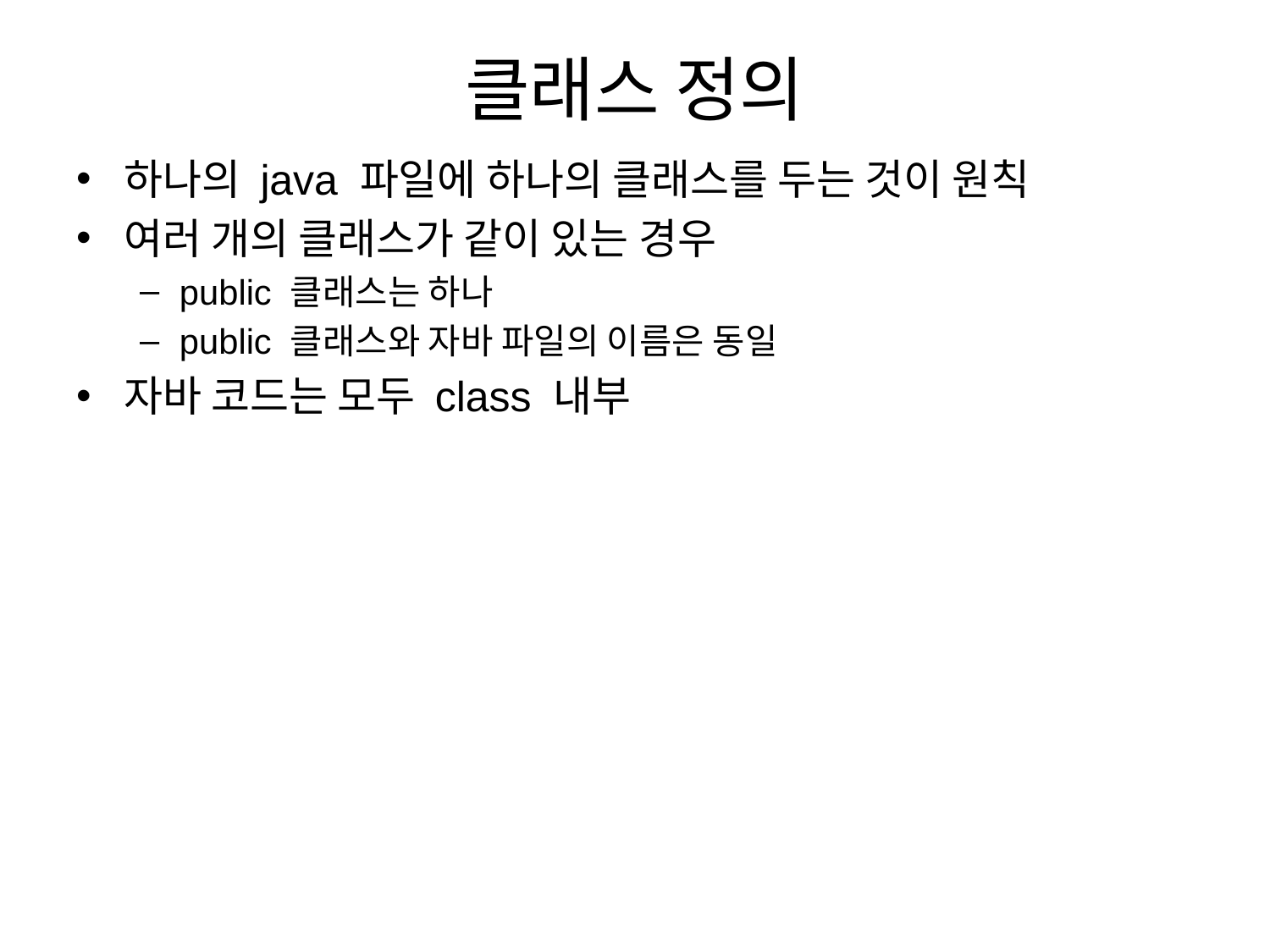

# 클래스 정의
하나의 java 파일에 하나의 클래스를 두는 것이 원칙
여러 개의 클래스가 같이 있는 경우
public 클래스는 하나
public 클래스와 자바 파일의 이름은 동일
자바 코드는 모두 class 내부